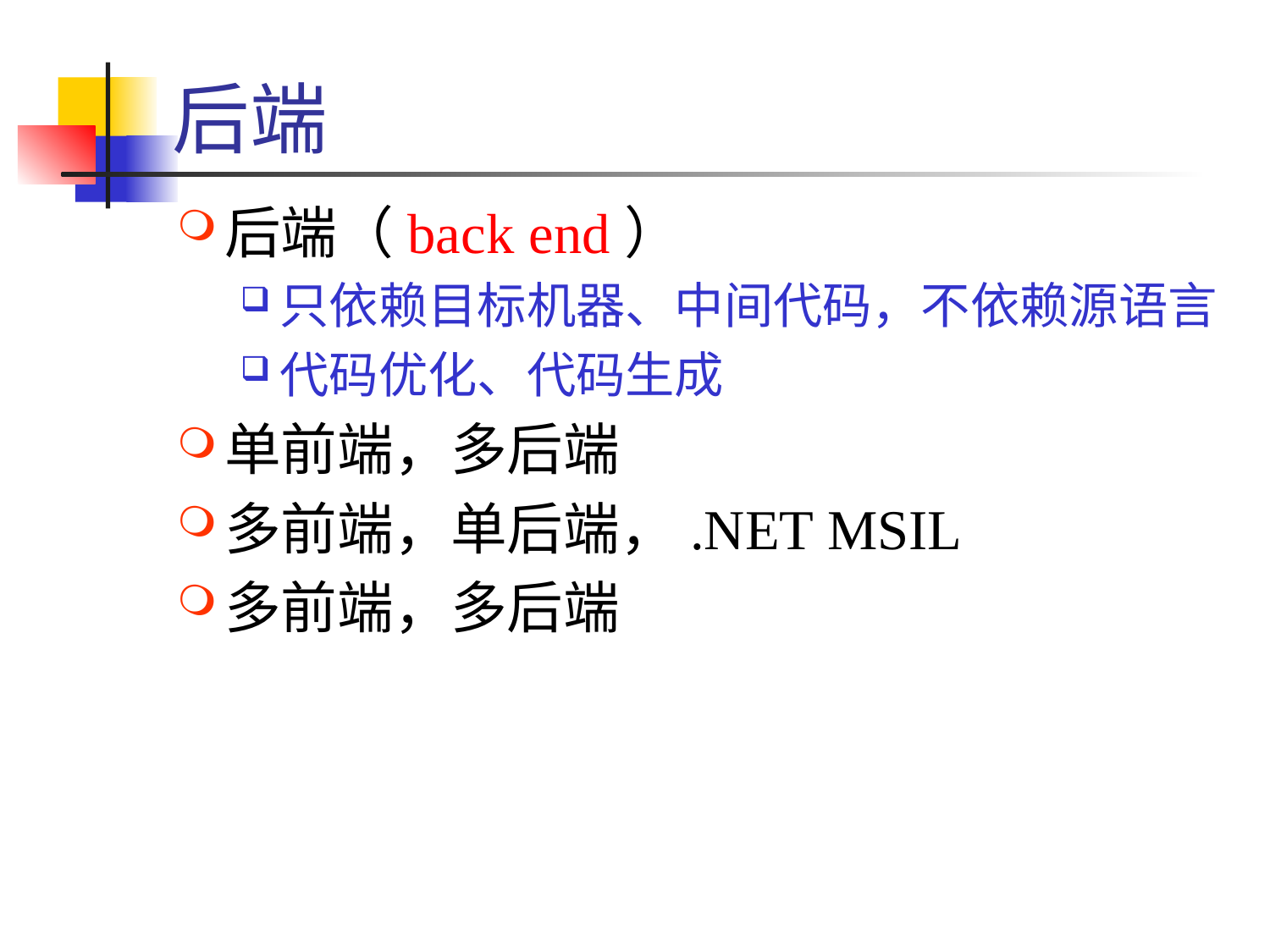

# 后端
后端（back end）
只依赖目标机器、中间代码，不依赖源语言
代码优化、代码生成
单前端，多后端
多前端，单后端，.NET MSIL
多前端，多后端